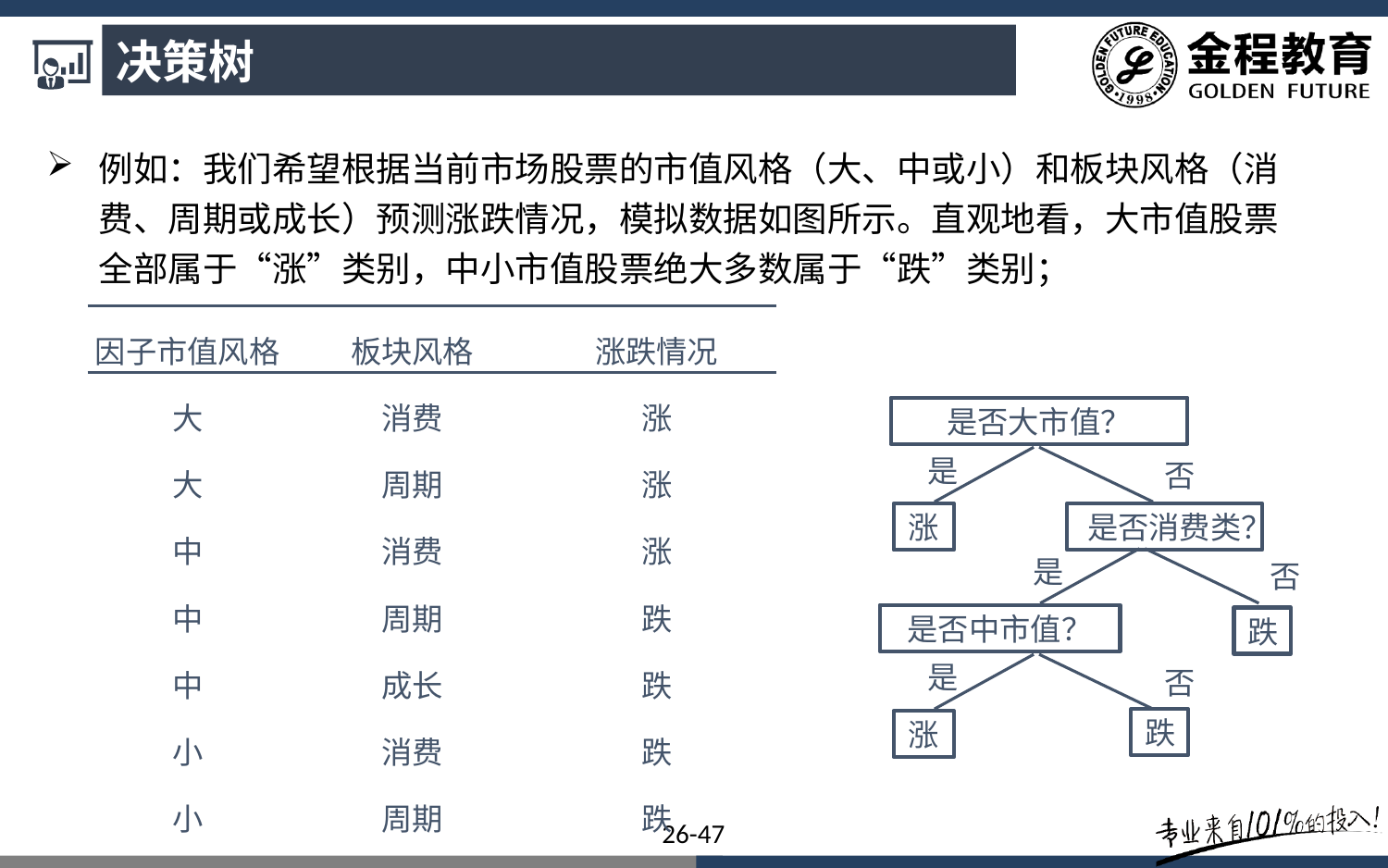

决策树
例如：我们希望根据当前市场股票的市值风格（大、中或小）和板块风格（消费、周期或成长）预测涨跌情况，模拟数据如图所示。直观地看，大市值股票全部属于“涨”类别，中小市值股票绝大多数属于“跌”类别；
| 因子市值风格 | 板块风格 | 涨跌情况 |
| --- | --- | --- |
| 大 | 消费 | 涨 |
| 大 | 周期 | 涨 |
| 中 | 消费 | 涨 |
| 中 | 周期 | 跌 |
| 中 | 成长 | 跌 |
| 小 | 消费 | 跌 |
| 小 | 周期 | 跌 |
| 小 | 成长 | 跌 |
是否大市值？
是
否
涨
是否消费类？
是
否
是否中市值？
跌
是
否
跌
涨